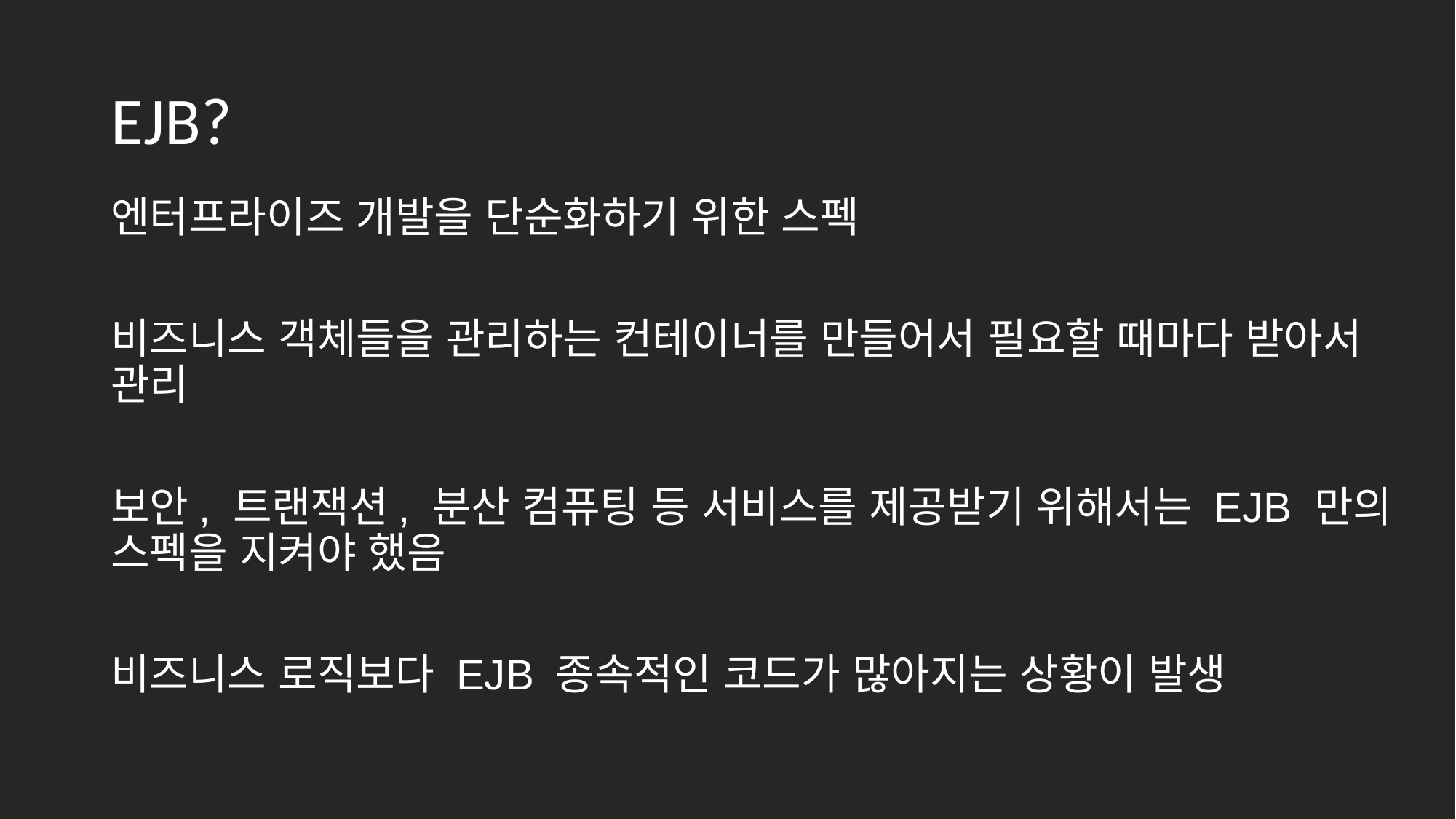

# EJB?
엔터프라이즈 개발을 단순화하기 위한 스펙

비즈니스 객체들을 관리하는 컨테이너를 만들어서 필요할 때마다 받아서 관리

보안, 트랜잭션, 분산 컴퓨팅 등 서비스를 제공받기 위해서는 EJB 만의 스펙을 지켜야 했음

비즈니스 로직보다 EJB 종속적인 코드가 많아지는 상황이 발생